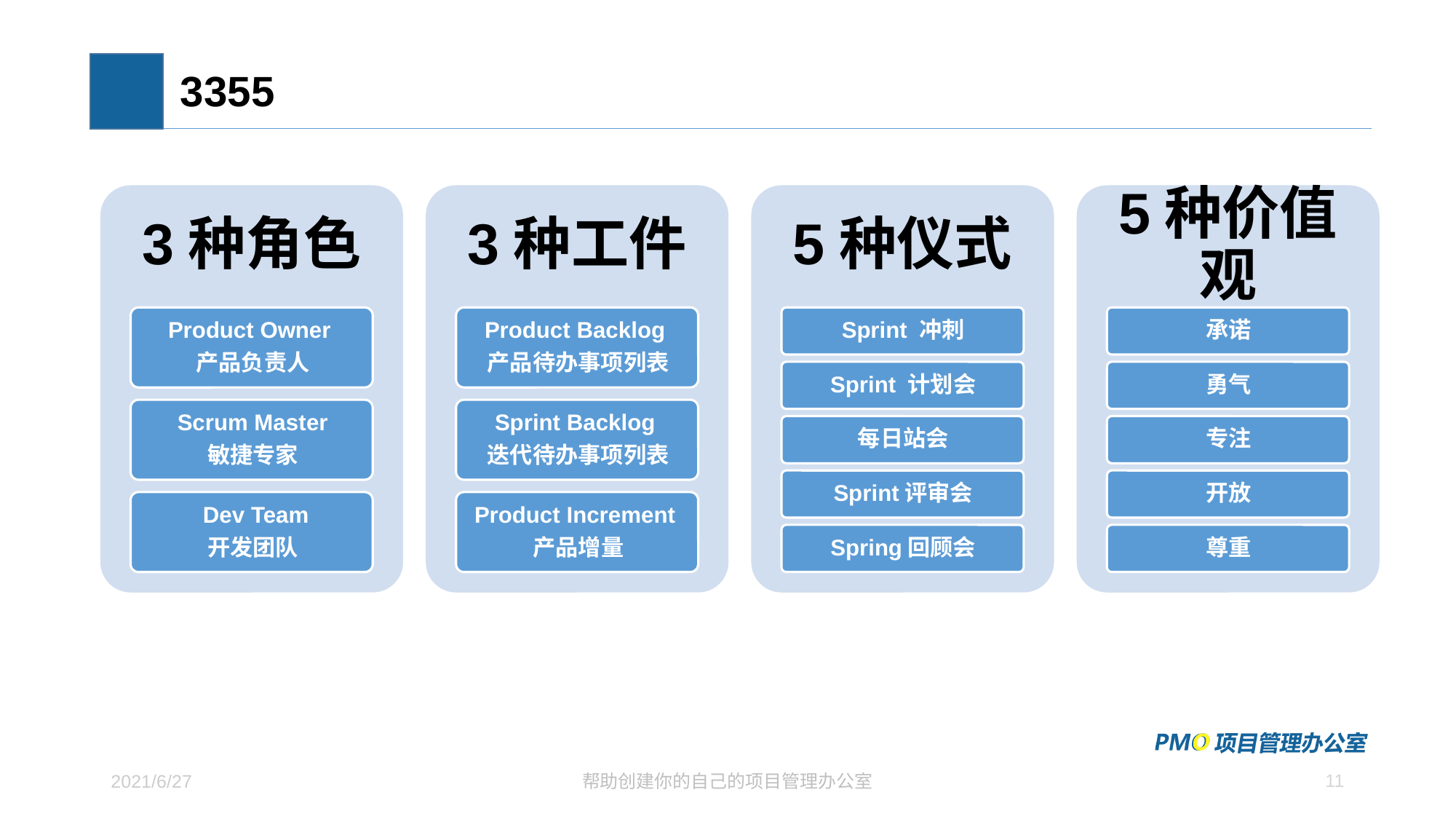

# 3355
3种角色
Product Owner
产品负责人
Scrum Master
敏捷专家
 Dev Team
开发团队
3种工件
Product Backlog
产品待办事项列表
Sprint Backlog
迭代待办事项列表
Product Increment
产品增量
5种仪式
Sprint 冲刺
Sprint 计划会
每日站会
Sprint评审会
Spring回顾会
5种价值观
承诺
勇气
专注
开放
尊重
11
2021/6/27
帮助创建你的自己的项目管理办公室